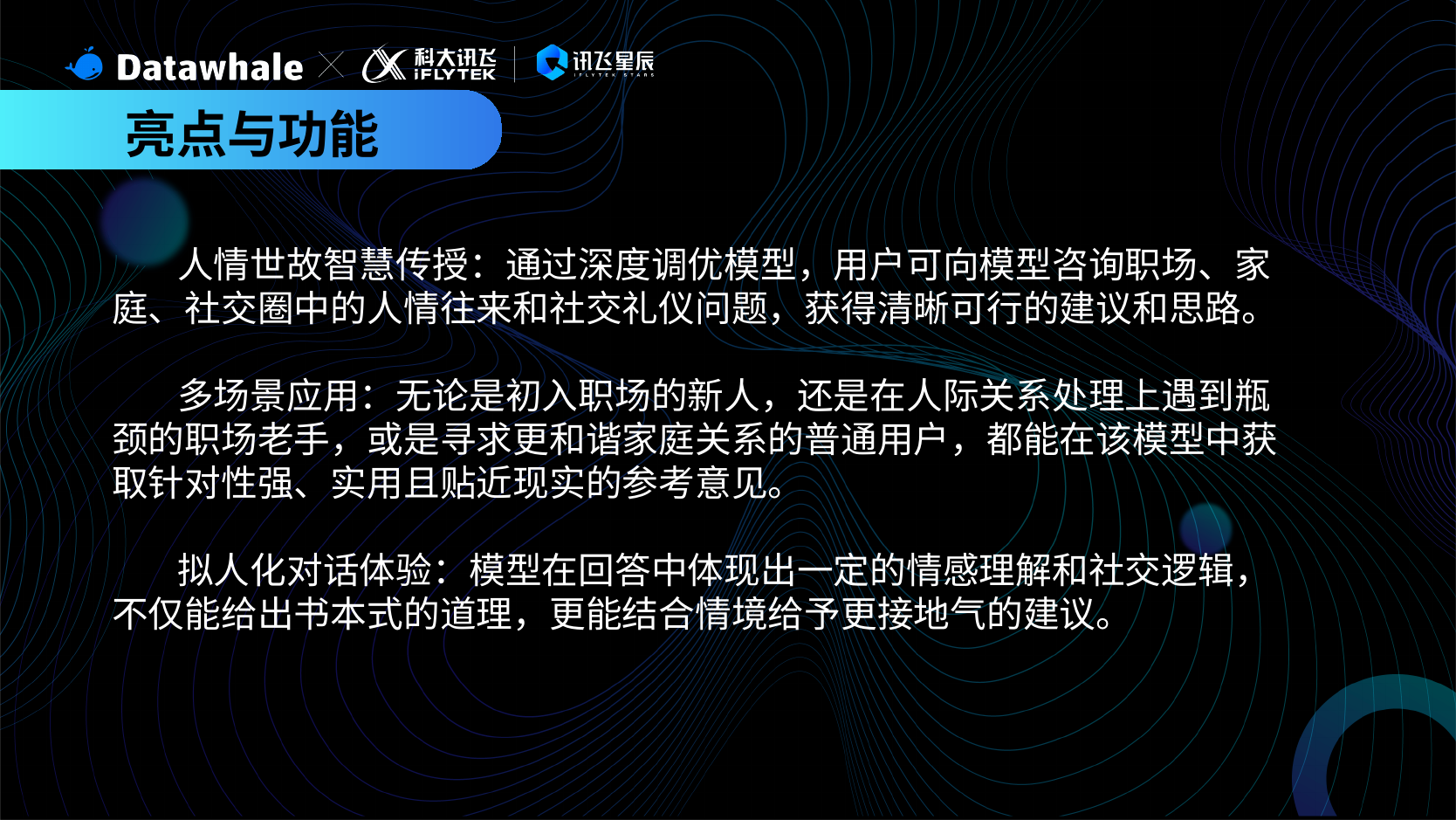

亮点与功能
人情世故智慧传授：通过深度调优模型，用户可向模型咨询职场、家庭、社交圈中的人情往来和社交礼仪问题，获得清晰可行的建议和思路。

多场景应用：无论是初入职场的新人，还是在人际关系处理上遇到瓶颈的职场老手，或是寻求更和谐家庭关系的普通用户，都能在该模型中获取针对性强、实用且贴近现实的参考意见。

拟人化对话体验：模型在回答中体现出一定的情感理解和社交逻辑，不仅能给出书本式的道理，更能结合情境给予更接地气的建议。